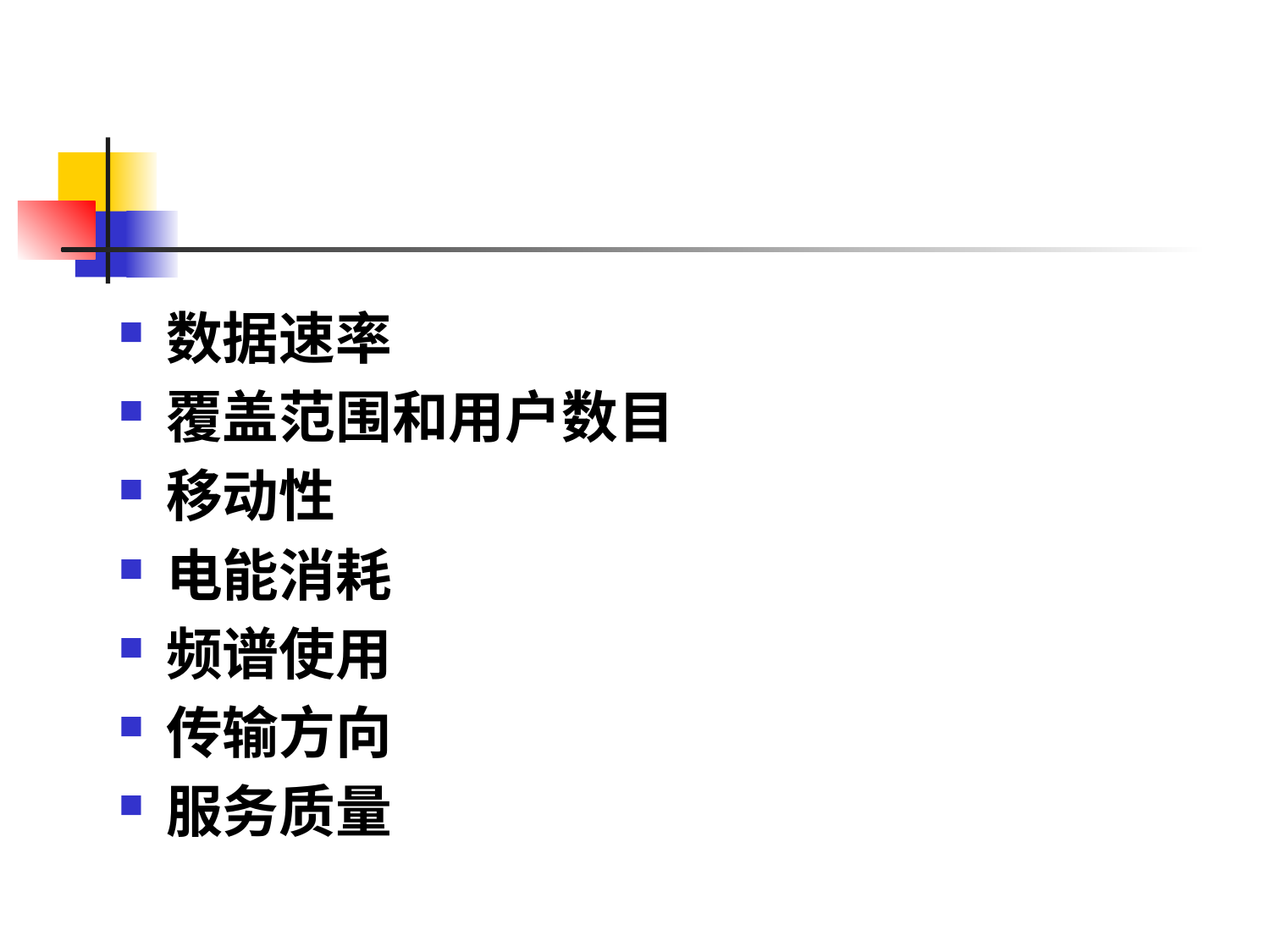

#
数据速率
覆盖范围和用户数目
移动性
电能消耗
频谱使用
传输方向
服务质量